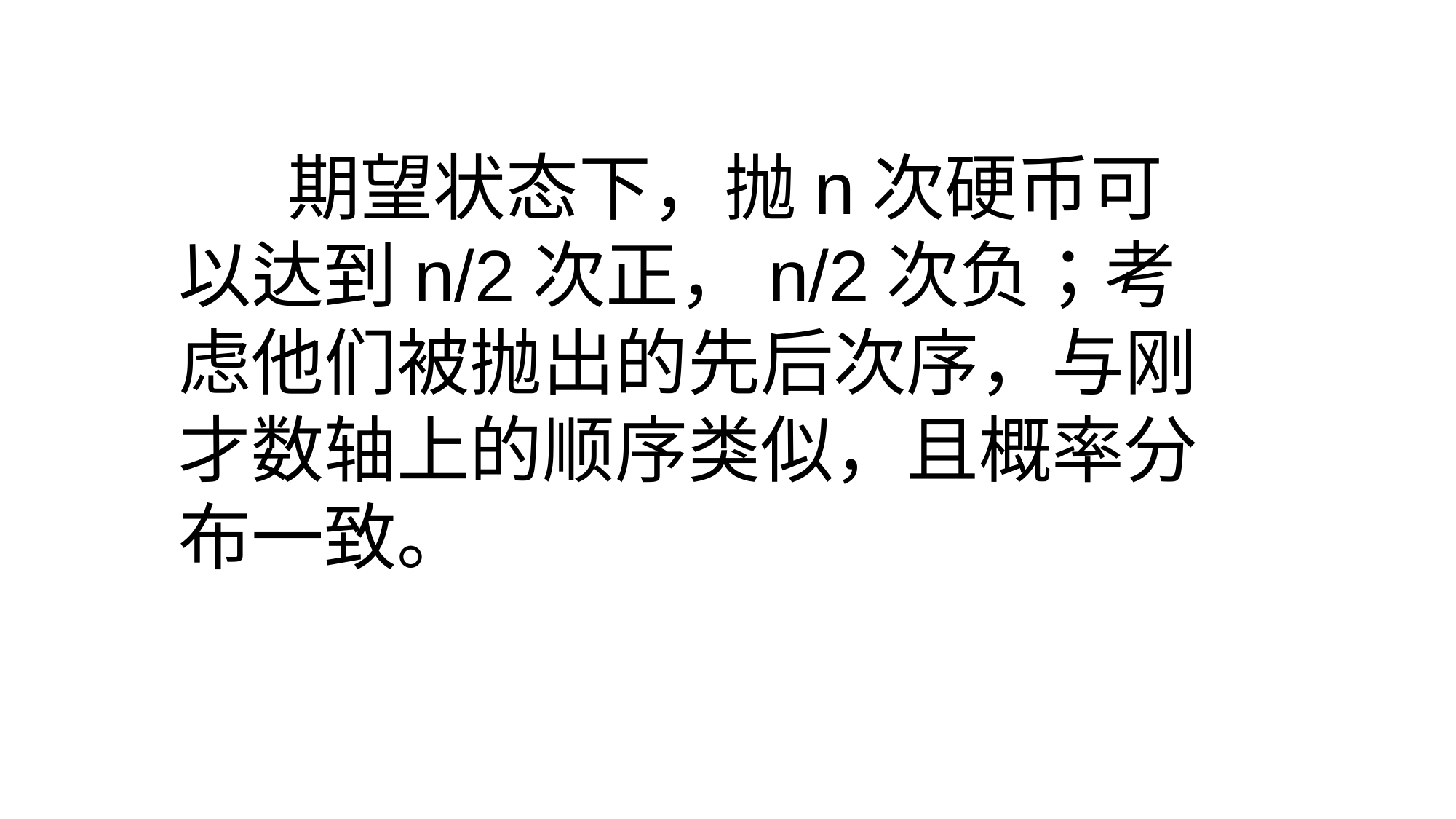

期望状态下，抛n次硬币可以达到n/2次正，n/2次负；考虑他们被抛出的先后次序，与刚才数轴上的顺序类似，且概率分布一致。